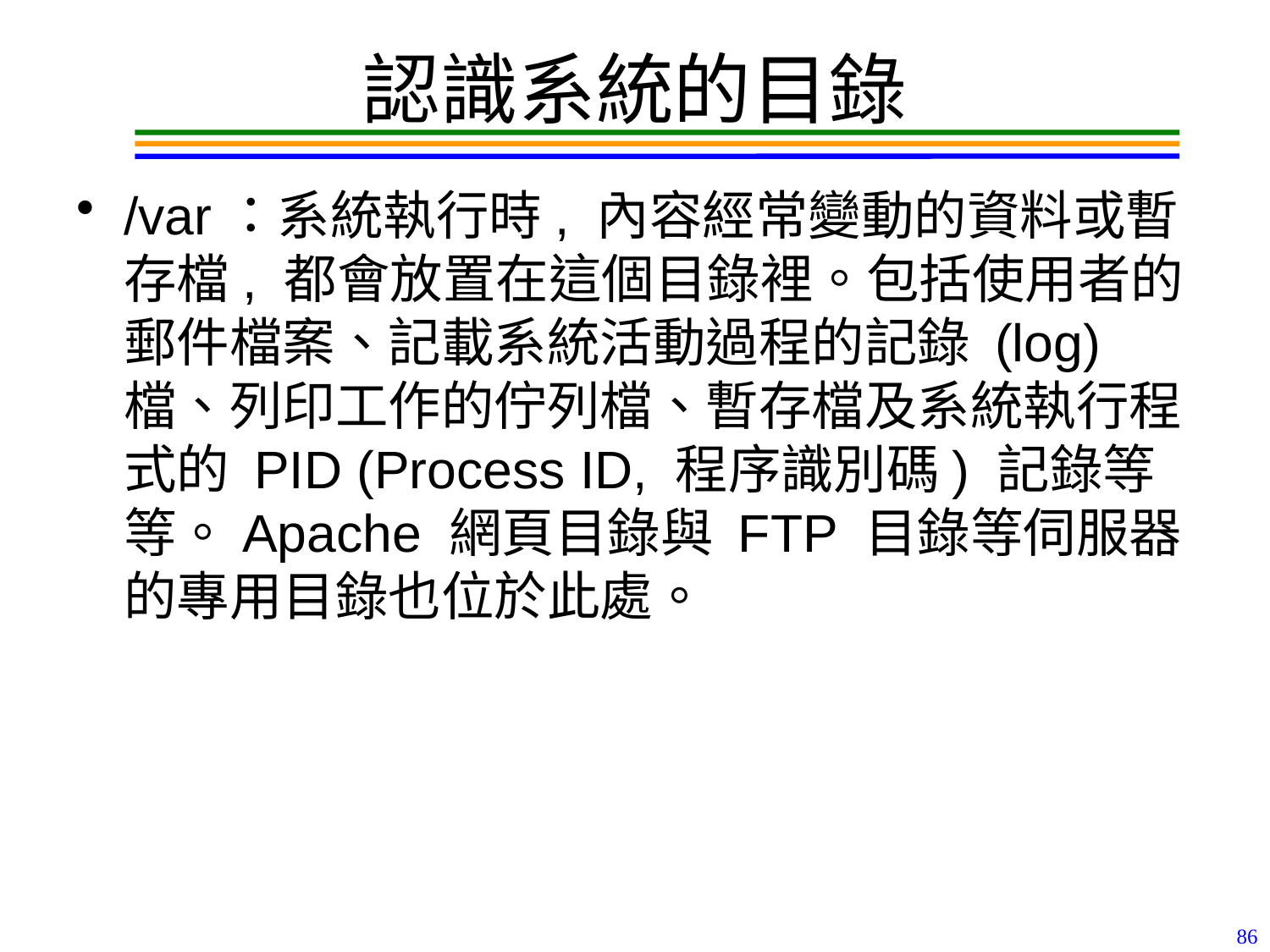

# 認識系統的目錄
/var：系統執行時, 內容經常變動的資料或暫存檔, 都會放置在這個目錄裡。包括使用者的郵件檔案、記載系統活動過程的記錄 (log) 檔、列印工作的佇列檔、暫存檔及系統執行程式的 PID (Process ID, 程序識別碼) 記錄等等。Apache 網頁目錄與 FTP 目錄等伺服器的專用目錄也位於此處。

86